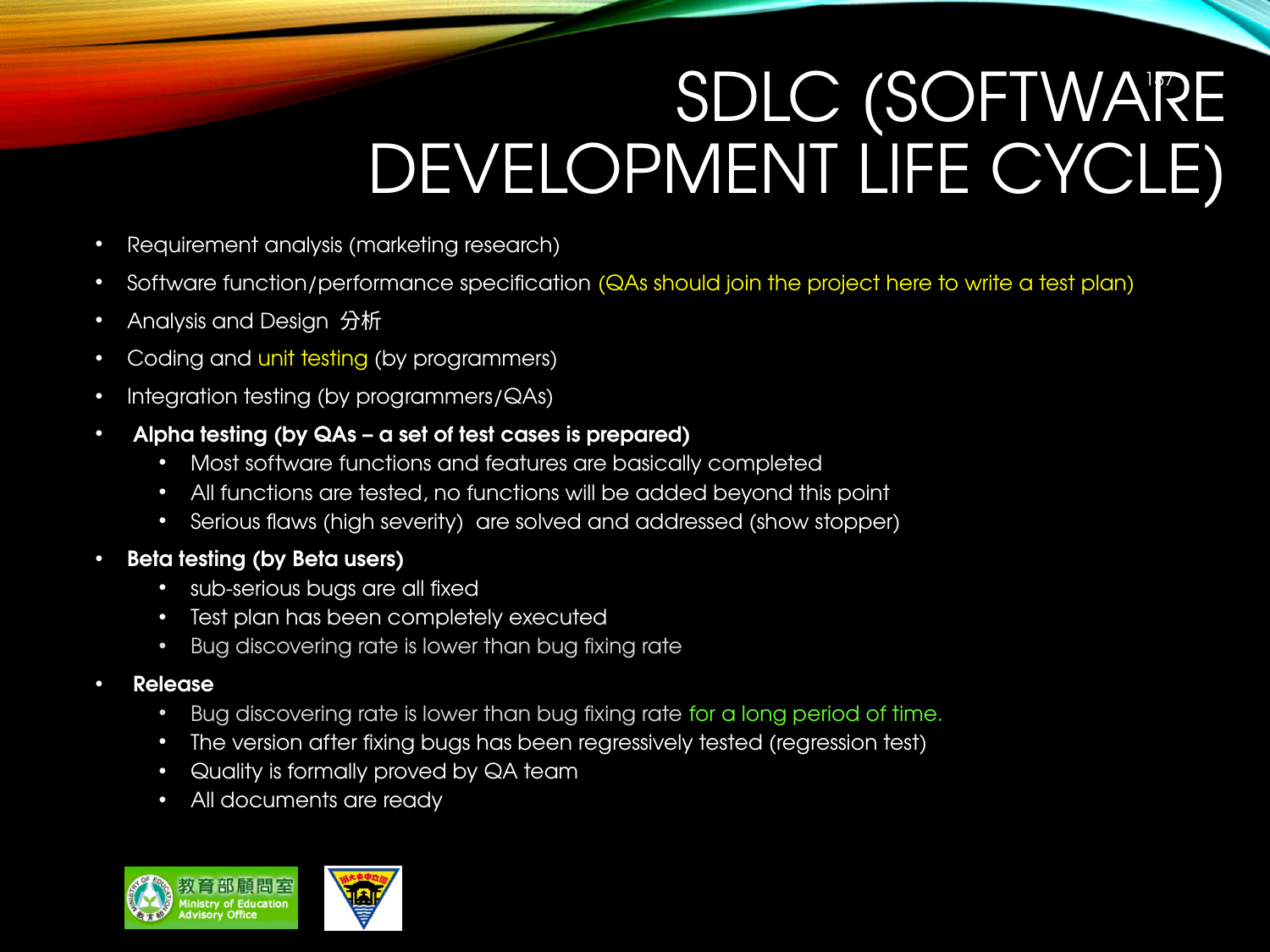

# SDLC (Software Development Life Cycle)
Requirement analysis (marketing research)
Software function/performance specification (QAs should join the project here to write a test plan)
Analysis and Design 分析
Coding and unit testing (by programmers)
Integration testing (by programmers/QAs)
 Alpha testing (by QAs – a set of test cases is prepared)
Most software functions and features are basically completed
All functions are tested, no functions will be added beyond this point
Serious flaws (high severity)  are solved and addressed (show stopper)
Beta testing (by Beta users)
sub-serious bugs are all fixed
Test plan has been completely executed
Bug discovering rate is lower than bug fixing rate
 Release
Bug discovering rate is lower than bug fixing rate for a long period of time.
The version after fixing bugs has been regressively tested (regression test)
Quality is formally proved by QA team
All documents are ready

137